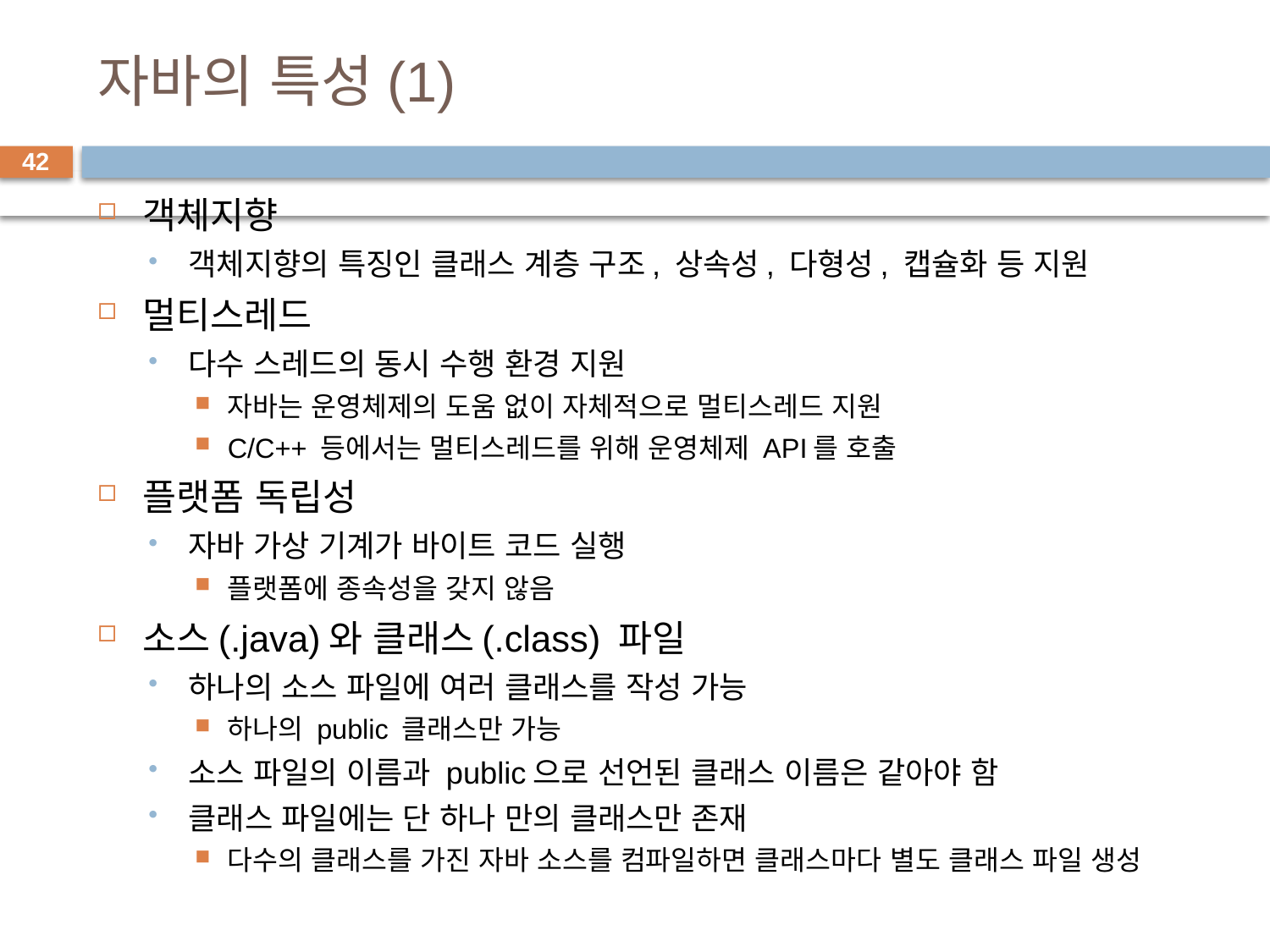

# 자바의 특성(1)
42
객체지향
객체지향의 특징인 클래스 계층 구조, 상속성, 다형성, 캡슐화 등 지원
멀티스레드
다수 스레드의 동시 수행 환경 지원
자바는 운영체제의 도움 없이 자체적으로 멀티스레드 지원
C/C++ 등에서는 멀티스레드를 위해 운영체제 API를 호출
플랫폼 독립성
자바 가상 기계가 바이트 코드 실행
플랫폼에 종속성을 갖지 않음
소스(.java)와 클래스(.class) 파일
하나의 소스 파일에 여러 클래스를 작성 가능
하나의 public 클래스만 가능
소스 파일의 이름과 public으로 선언된 클래스 이름은 같아야 함
클래스 파일에는 단 하나 만의 클래스만 존재
다수의 클래스를 가진 자바 소스를 컴파일하면 클래스마다 별도 클래스 파일 생성